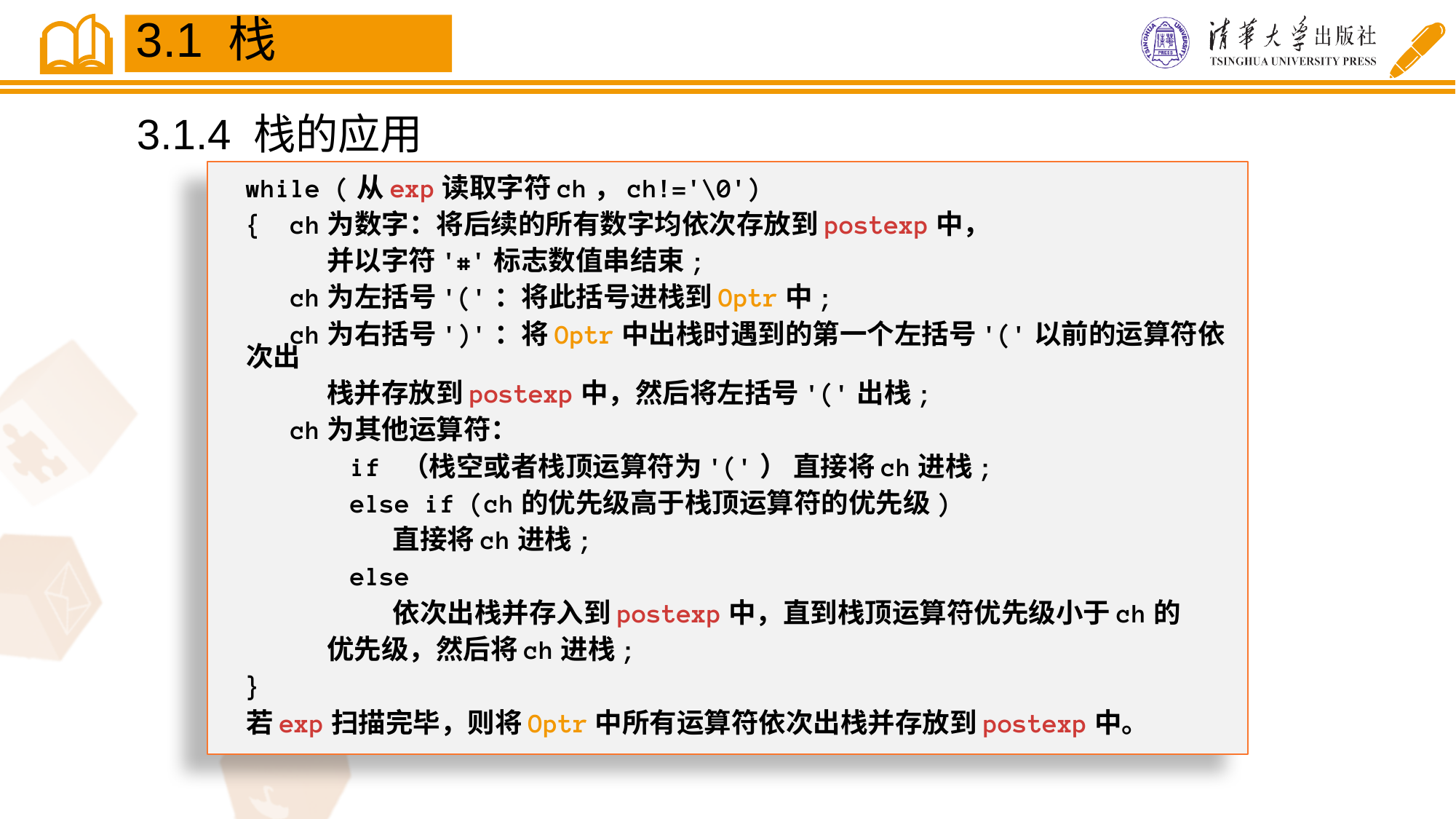

3.1 栈
3.1.4 栈的应用
while (从exp读取字符ch，ch!='\0')
{  ch为数字：将后续的所有数字均依次存放到postexp中，
            并以字符'#'标志数值串结束;
   ch为左括号'('：将此括号进栈到Optr中;
   ch为右括号')'：将Optr中出栈时遇到的第一个左括号'('以前的运算符依次出
            栈并存放到postexp中，然后将左括号'('出栈;
   ch为其他运算符：
       if （栈空或者栈顶运算符为'('） 直接将ch进栈;
       else if (ch的优先级高于栈顶运算符的优先级)
	     直接将ch进栈;
       else
	     依次出栈并存入到postexp中，直到栈顶运算符优先级小于ch的
            优先级，然后将ch进栈;
}
若exp扫描完毕，则将Optr中所有运算符依次出栈并存放到postexp中。